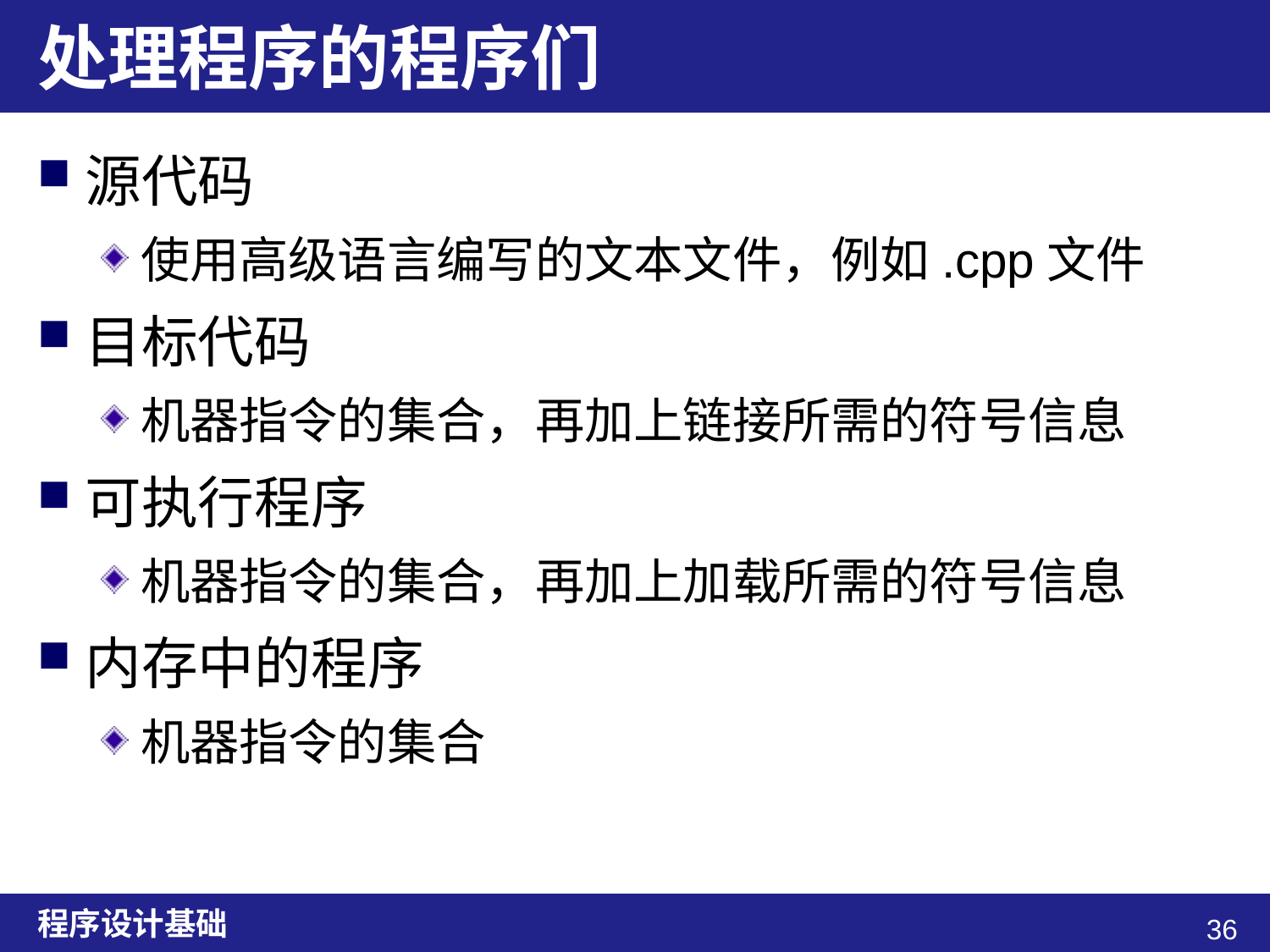

# 处理程序的程序们
源代码
使用高级语言编写的文本文件，例如.cpp文件
目标代码
机器指令的集合，再加上链接所需的符号信息
可执行程序
机器指令的集合，再加上加载所需的符号信息
内存中的程序
机器指令的集合